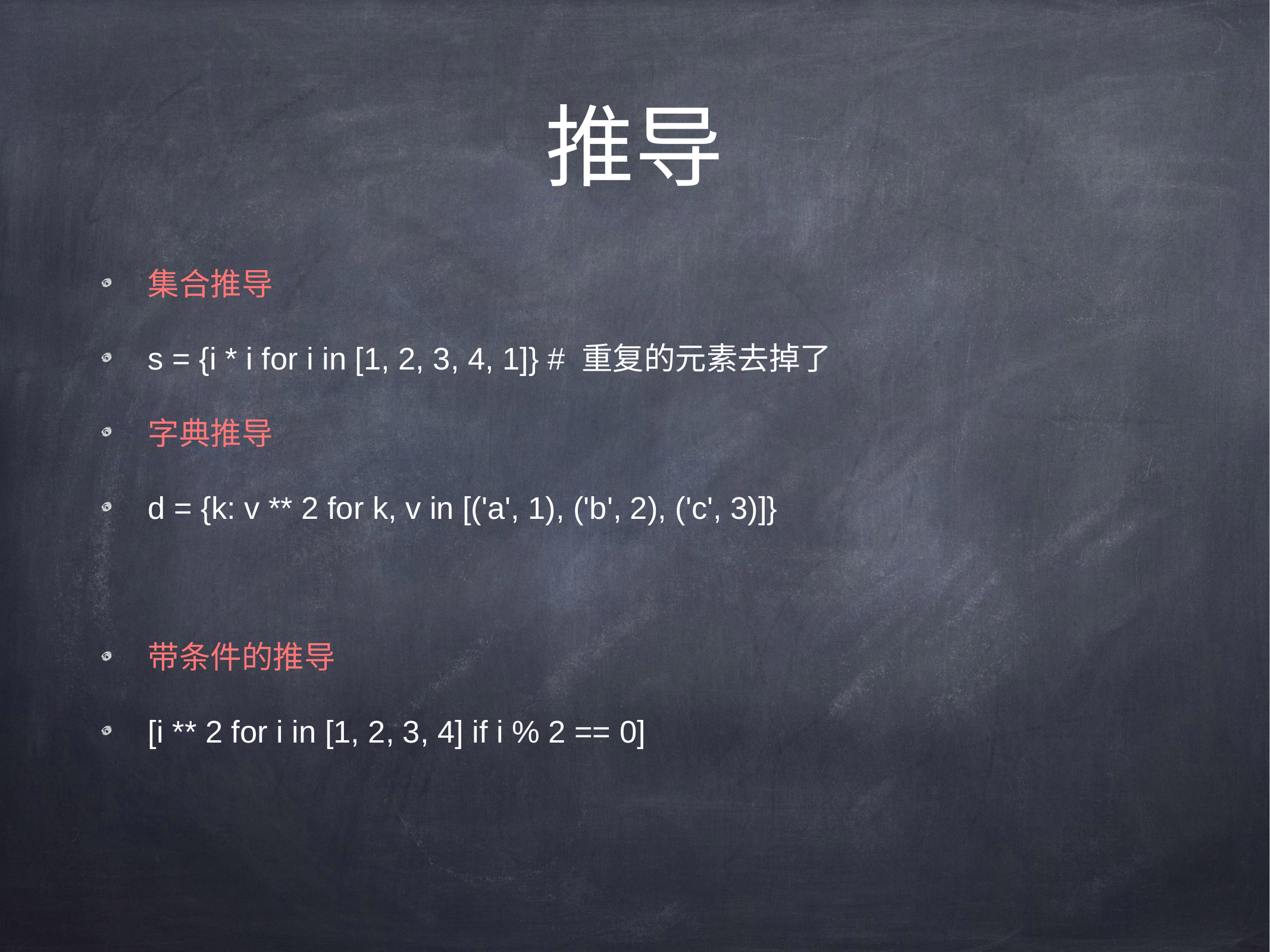

# 推导
集合推导
s = {i * i for i in [1, 2, 3, 4, 1]} # 重复的元素去掉了
字典推导
d = {k: v ** 2 for k, v in [('a', 1), ('b', 2), ('c', 3)]}

带条件的推导
[i ** 2 for i in [1, 2, 3, 4] if i % 2 == 0]